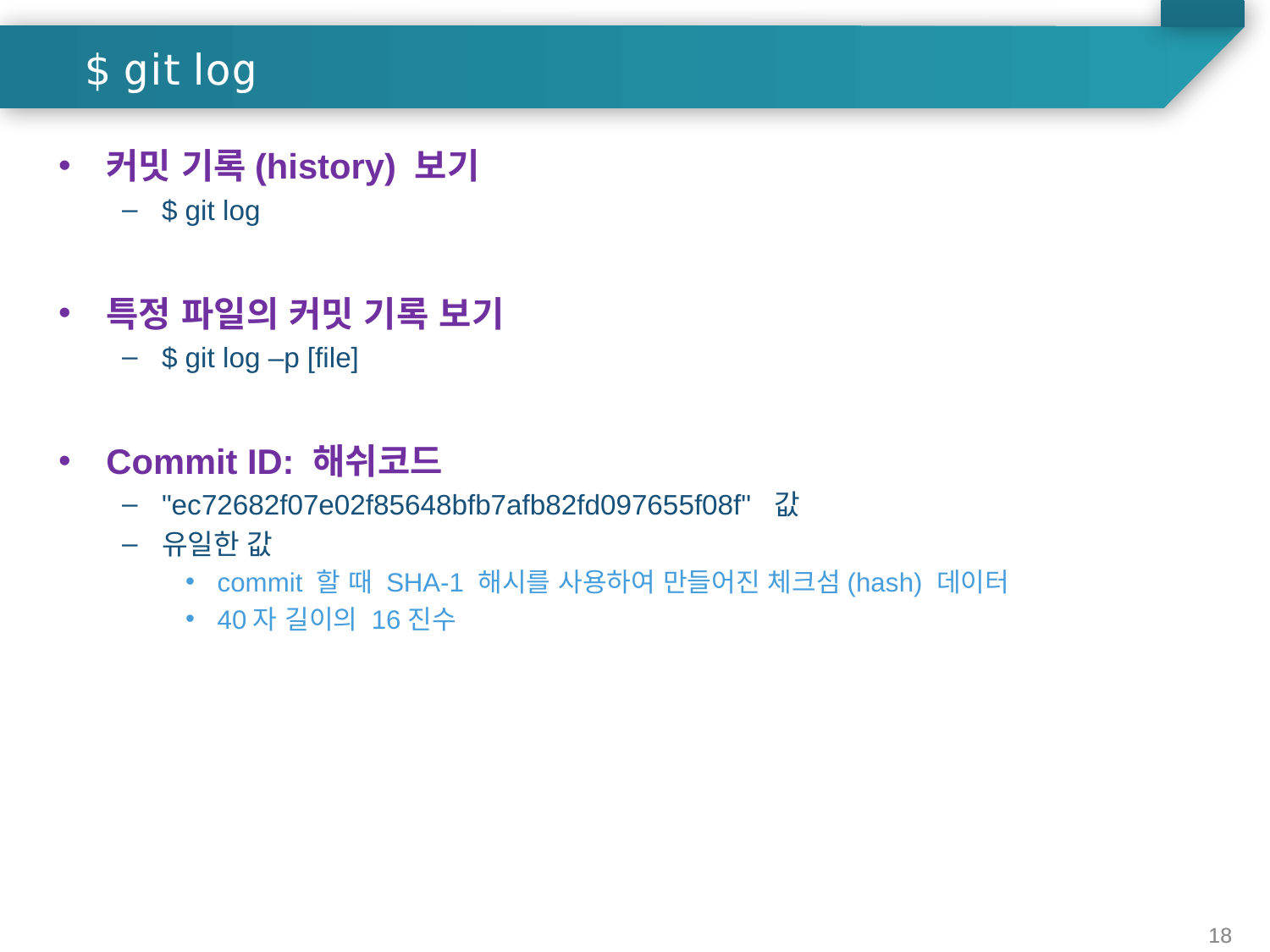

$ git log
커밋 기록(history) 보기
$ git log

특정 파일의 커밋 기록 보기
$ git log –p [file]

Commit ID: 해쉬코드
"ec72682f07e02f85648bfb7afb82fd097655f08f"  값
유일한 값
commit 할 때 SHA-1 해시를 사용하여 만들어진 체크섬(hash) 데이터
40자 길이의 16진수
18